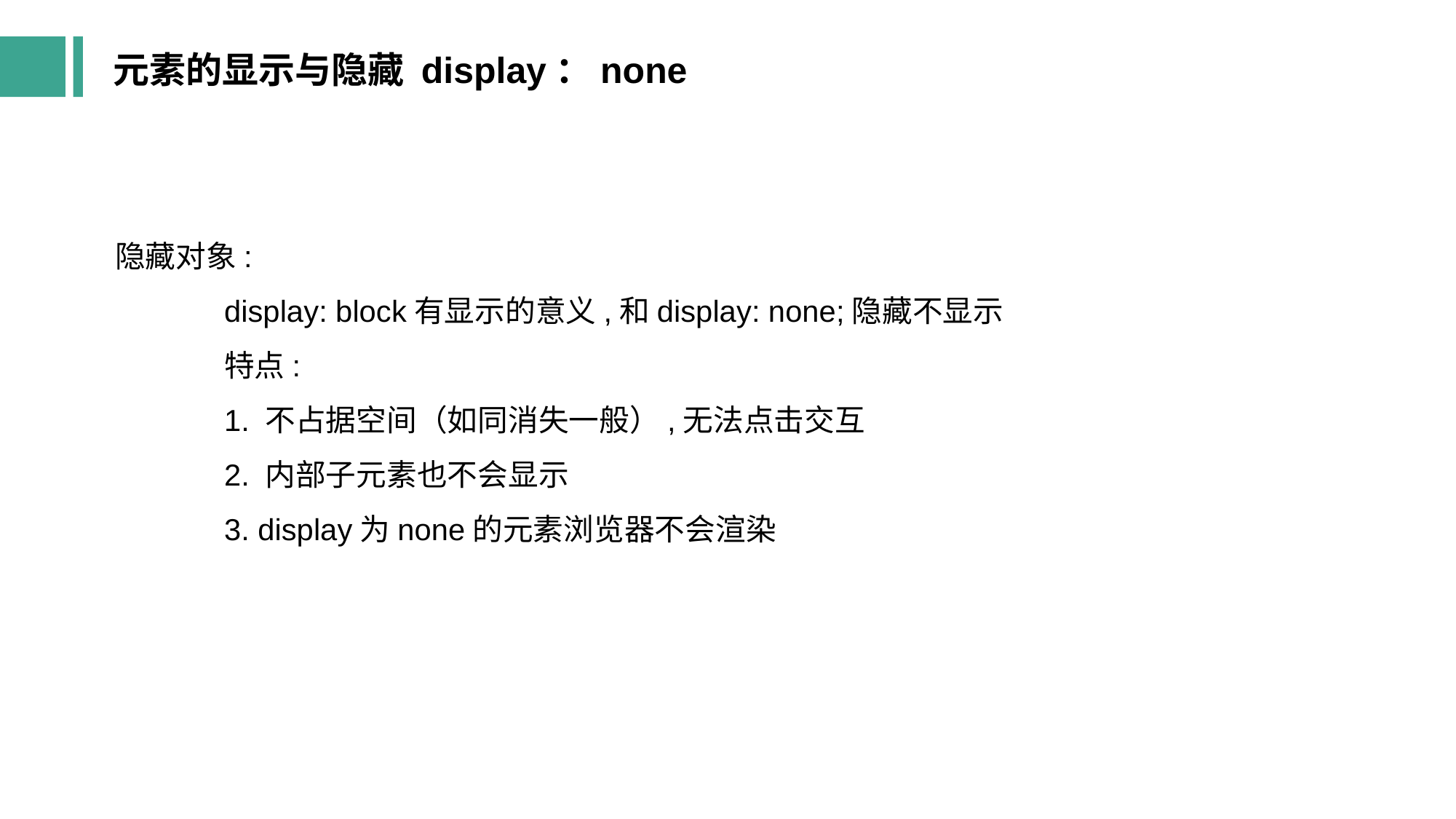

元素的显示与隐藏 display：none
隐藏对象:
	display: block有显示的意义,和display: none;隐藏不显示
	特点:
	1. 不占据空间（如同消失一般）,无法点击交互
	2. 内部子元素也不会显示
	3. display为none的元素浏览器不会渲染